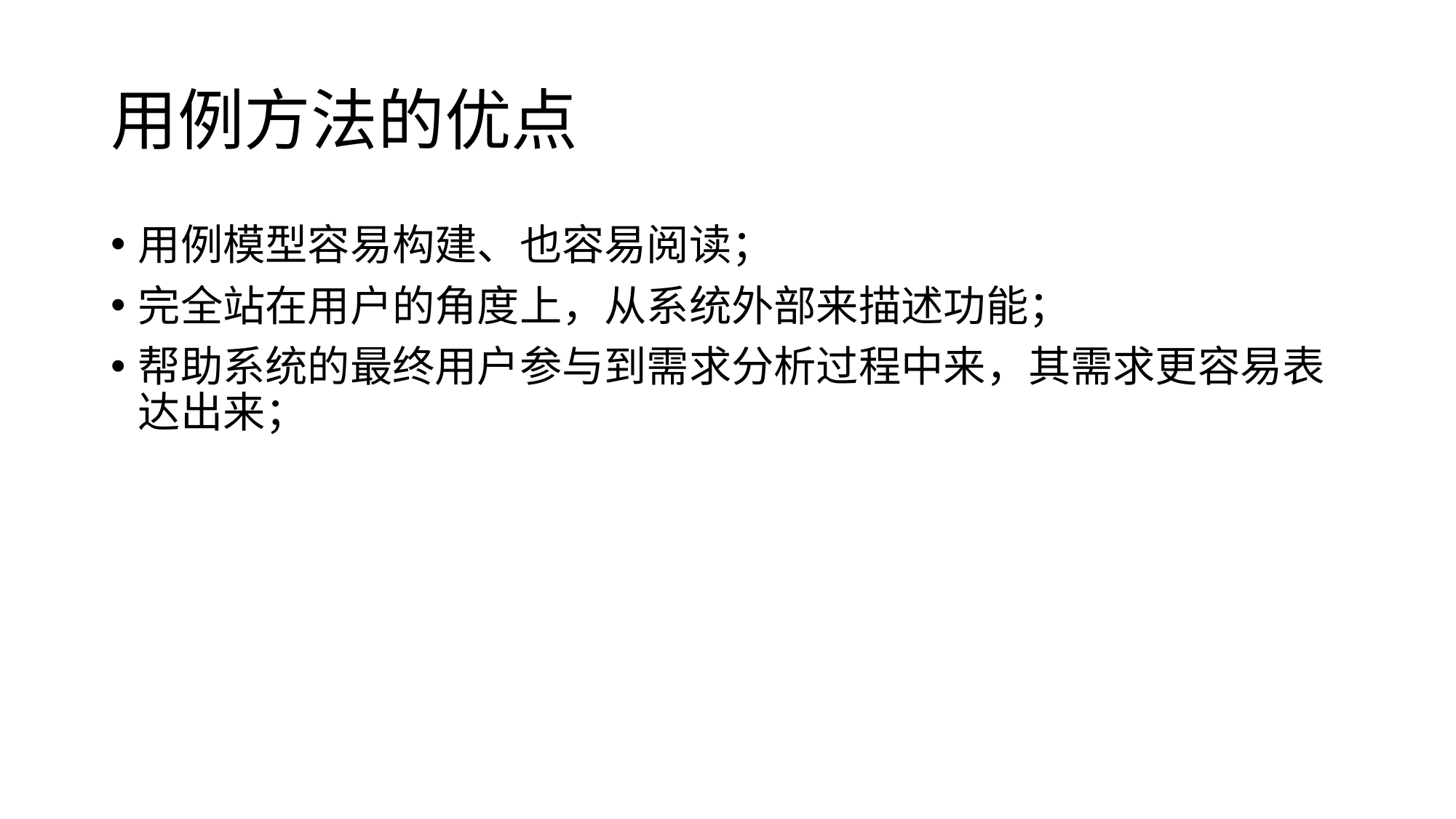

# 用例方法的优点
用例模型容易构建、也容易阅读；
完全站在用户的角度上，从系统外部来描述功能；
帮助系统的最终用户参与到需求分析过程中来，其需求更容易表达出来；